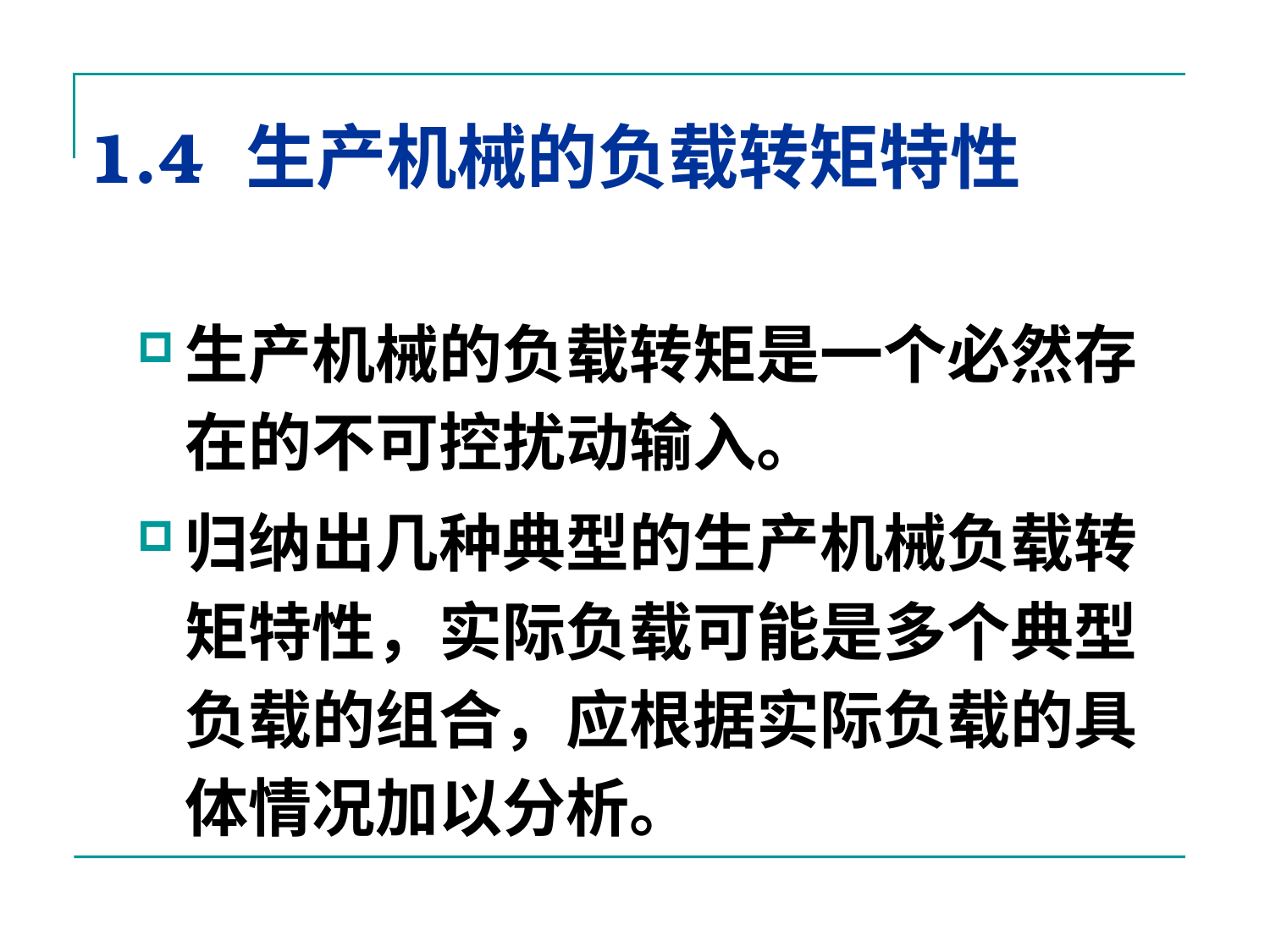

# 1.4 生产机械的负载转矩特性
生产机械的负载转矩是一个必然存在的不可控扰动输入。
归纳出几种典型的生产机械负载转矩特性，实际负载可能是多个典型负载的组合，应根据实际负载的具体情况加以分析。